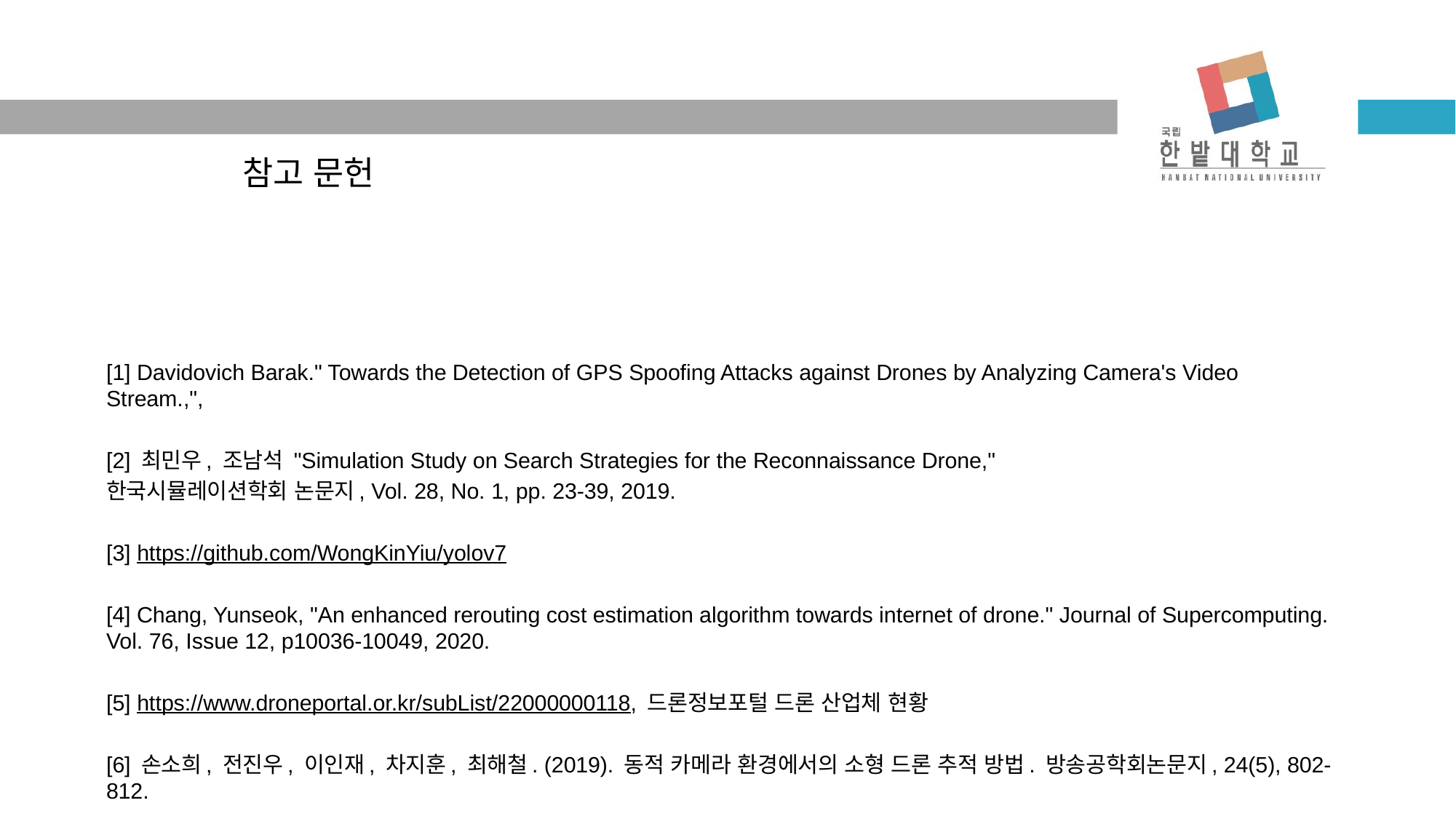

참고 문헌
[1] Davidovich Barak." Towards the Detection of GPS Spoofing Attacks against Drones by Analyzing Camera's Video Stream.,",

[2] 최민우, 조남석 "Simulation Study on Search Strategies for the Reconnaissance Drone,"
한국시뮬레이션학회 논문지, Vol. 28, No. 1, pp. 23-39, 2019.

[3] https://github.com/WongKinYiu/yolov7

[4] Chang, Yunseok, "An enhanced rerouting cost estimation algorithm towards internet of drone." Journal of Supercomputing. Vol. 76, Issue 12, p10036-10049, 2020.

[5] https://www.droneportal.or.kr/subList/22000000118, 드론정보포털 드론 산업체 현황

[6] 손소희, 전진우, 이인재, 차지훈, 최해철. (2019). 동적 카메라 환경에서의 소형 드론 추적 방법. 방송공학회논문지, 24(5), 802-812.